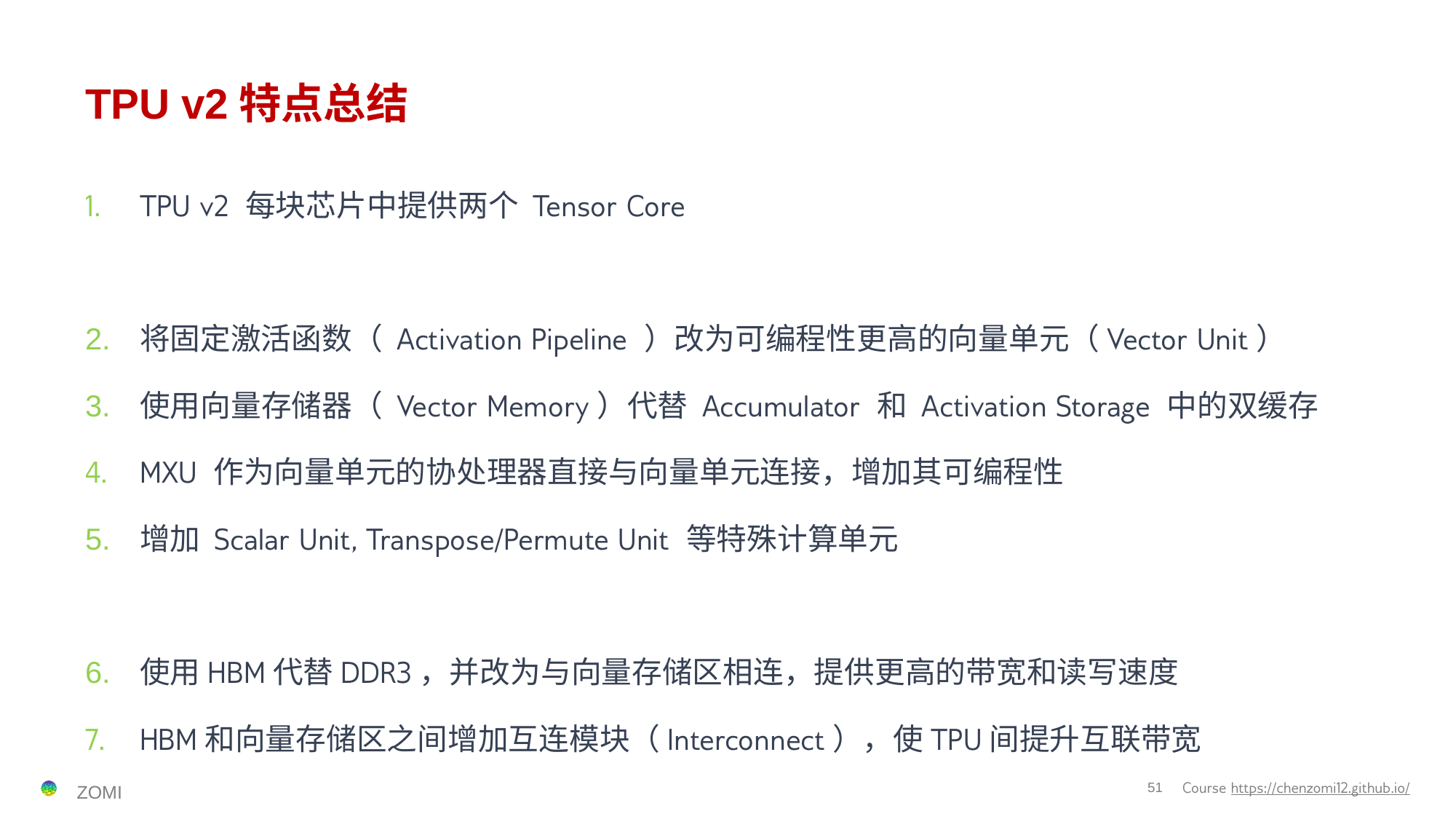

# TPU v2特点总结
TPU v2 每块芯片中提供两个 Tensor Core

将固定激活函数（ Activation Pipeline ）改为可编程性更高的向量单元（Vector Unit）
使用向量存储器（ Vector Memory）代替 Accumulator 和 Activation Storage 中的双缓存
MXU 作为向量单元的协处理器直接与向量单元连接，增加其可编程性
增加 Scalar Unit, Transpose/Permute Unit 等特殊计算单元

使用HBM代替DDR3，并改为与向量存储区相连，提供更高的带宽和读写速度
HBM和向量存储区之间增加互连模块（Interconnect），使TPU间提升互联带宽